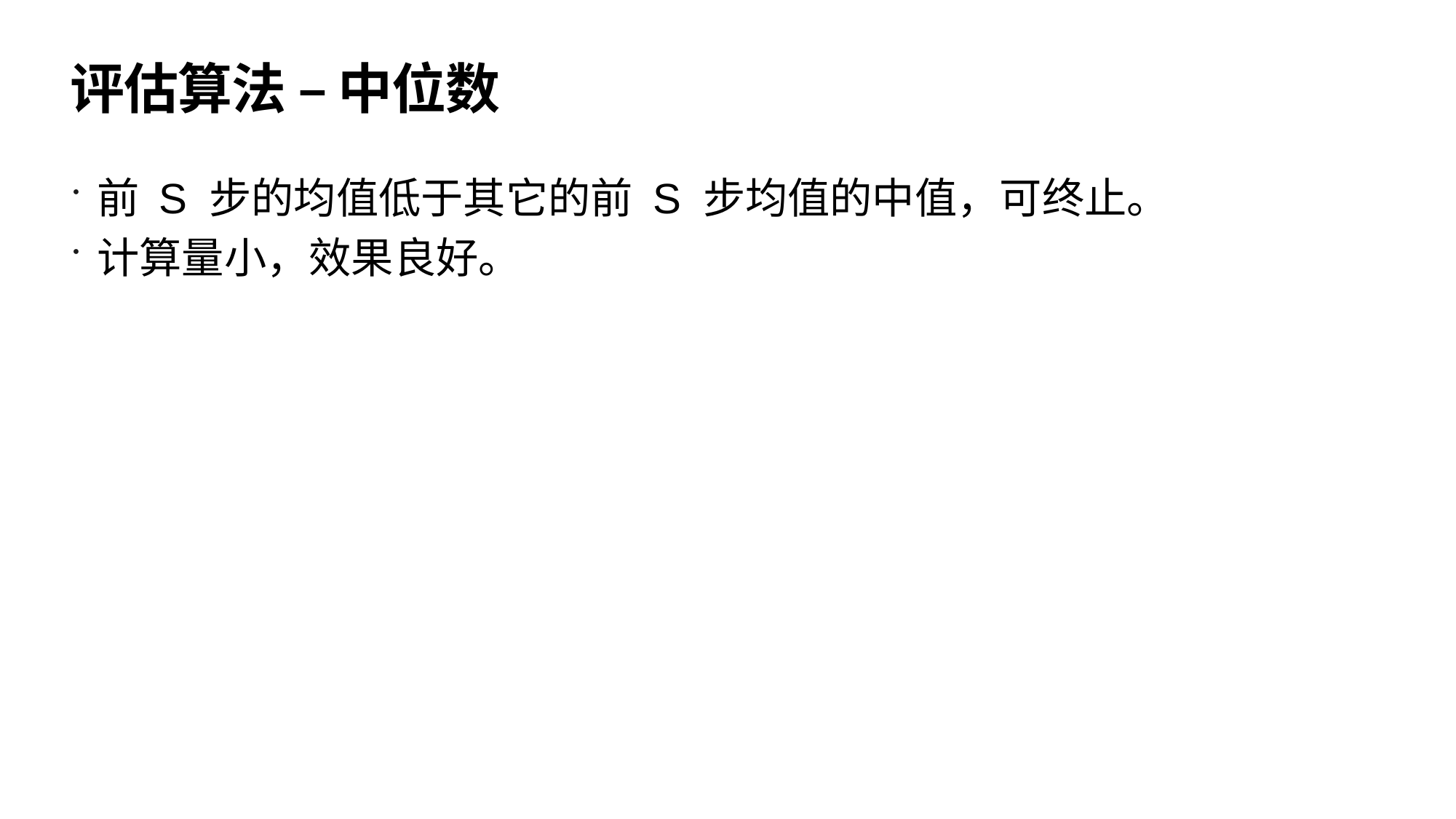

# 评估算法 – 中位数
前 S 步的均值低于其它的前 S 步均值的中值，可终止。
计算量小，效果良好。